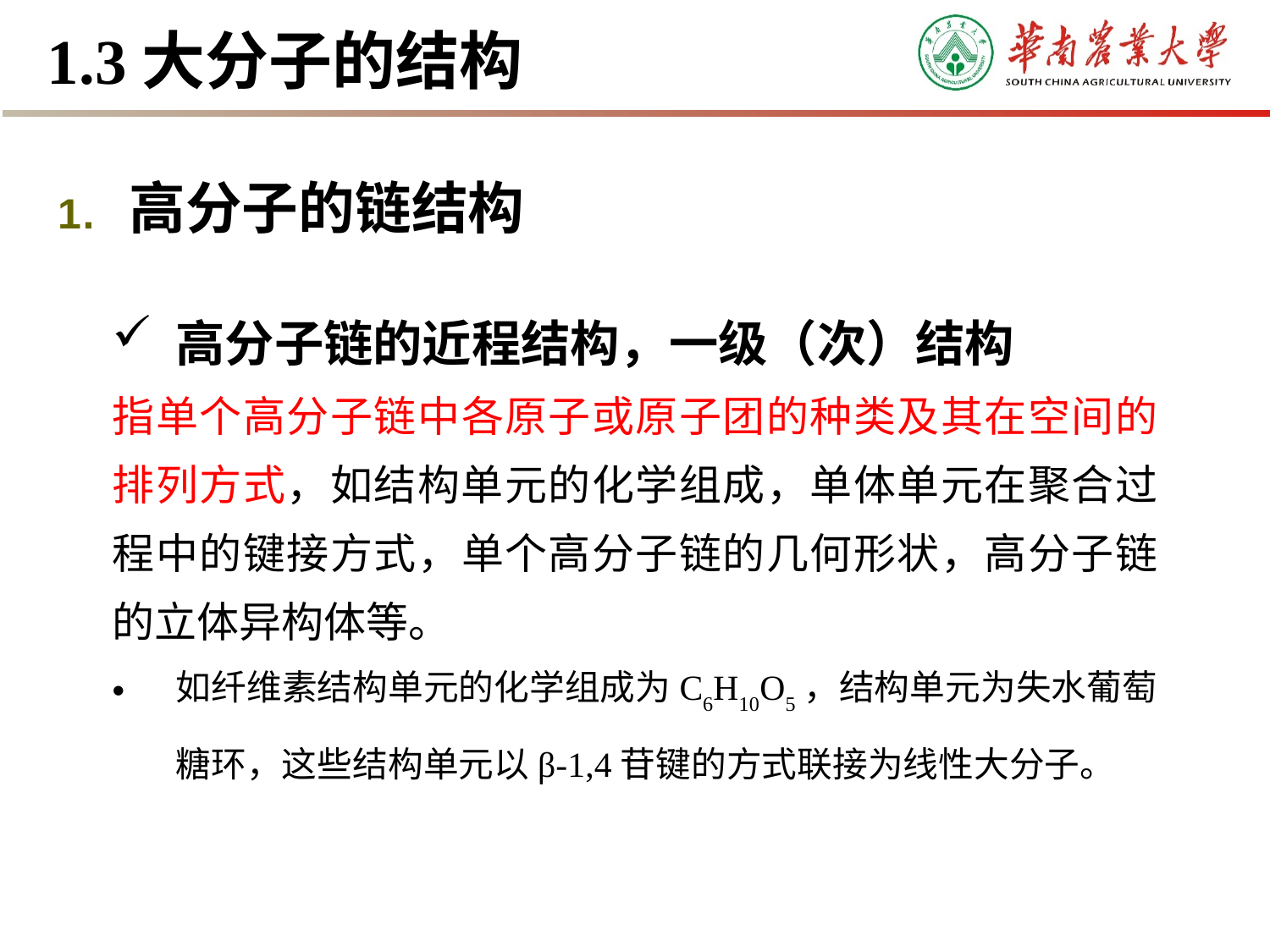

# 1.3大分子的结构
高分子的链结构
高分子链的近程结构，一级（次）结构
指单个高分子链中各原子或原子团的种类及其在空间的排列方式，如结构单元的化学组成，单体单元在聚合过程中的键接方式，单个高分子链的几何形状，高分子链的立体异构体等。
如纤维素结构单元的化学组成为C6H10O5，结构单元为失水葡萄糖环，这些结构单元以β-1,4苷键的方式联接为线性大分子。